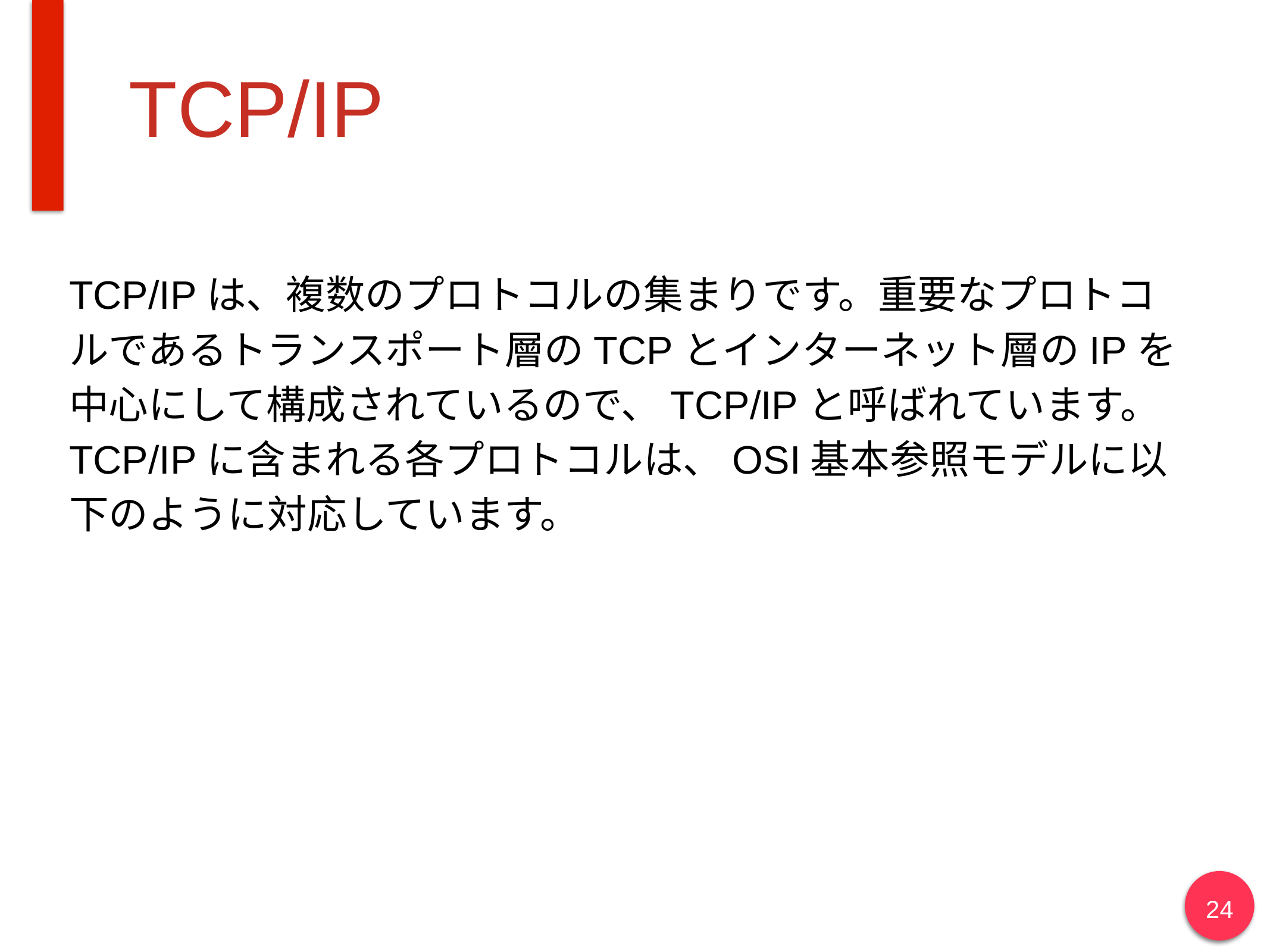

# TCP/IP

TCP/IPは、複数のプロトコルの集まりです。重要なプロトコルであるトランスポート層のTCPとインターネット層のIPを中心にして構成されているので、TCP/IPと呼ばれています。TCP/IPに含まれる各プロトコルは、OSI基本参照モデルに以下のように対応しています。
24